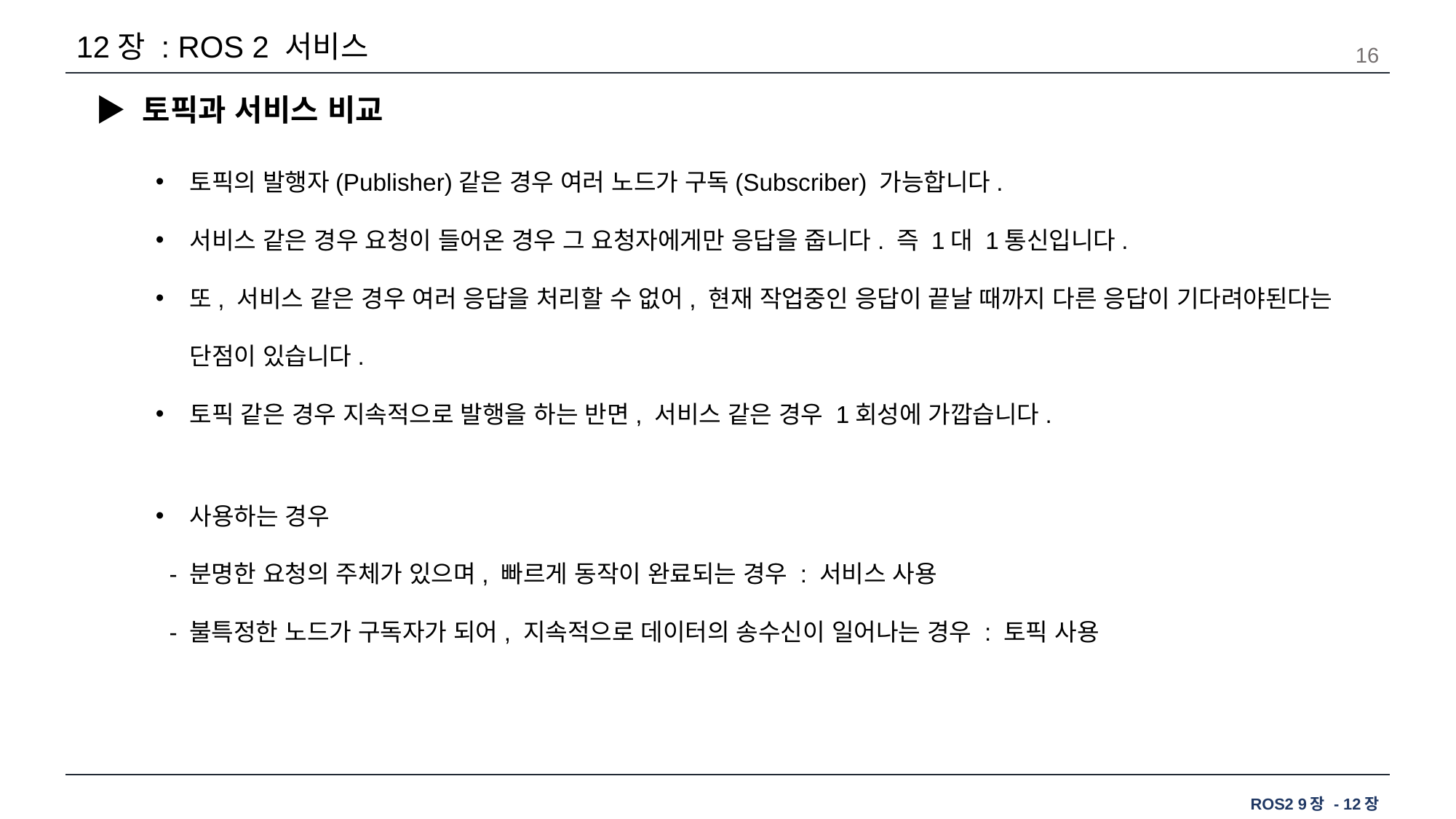

# 12장 : ROS 2 서비스
16
 ▶ 토픽과 서비스 비교
토픽의 발행자(Publisher)같은 경우 여러 노드가 구독(Subscriber) 가능합니다.
서비스 같은 경우 요청이 들어온 경우 그 요청자에게만 응답을 줍니다. 즉 1대 1통신입니다.
또, 서비스 같은 경우 여러 응답을 처리할 수 없어, 현재 작업중인 응답이 끝날 때까지 다른 응답이 기다려야된다는 단점이 있습니다.
토픽 같은 경우 지속적으로 발행을 하는 반면, 서비스 같은 경우 1회성에 가깝습니다.
사용하는 경우
  - 분명한 요청의 주체가 있으며, 빠르게 동작이 완료되는 경우 : 서비스 사용
  - 불특정한 노드가 구독자가 되어, 지속적으로 데이터의 송수신이 일어나는 경우 : 토픽 사용